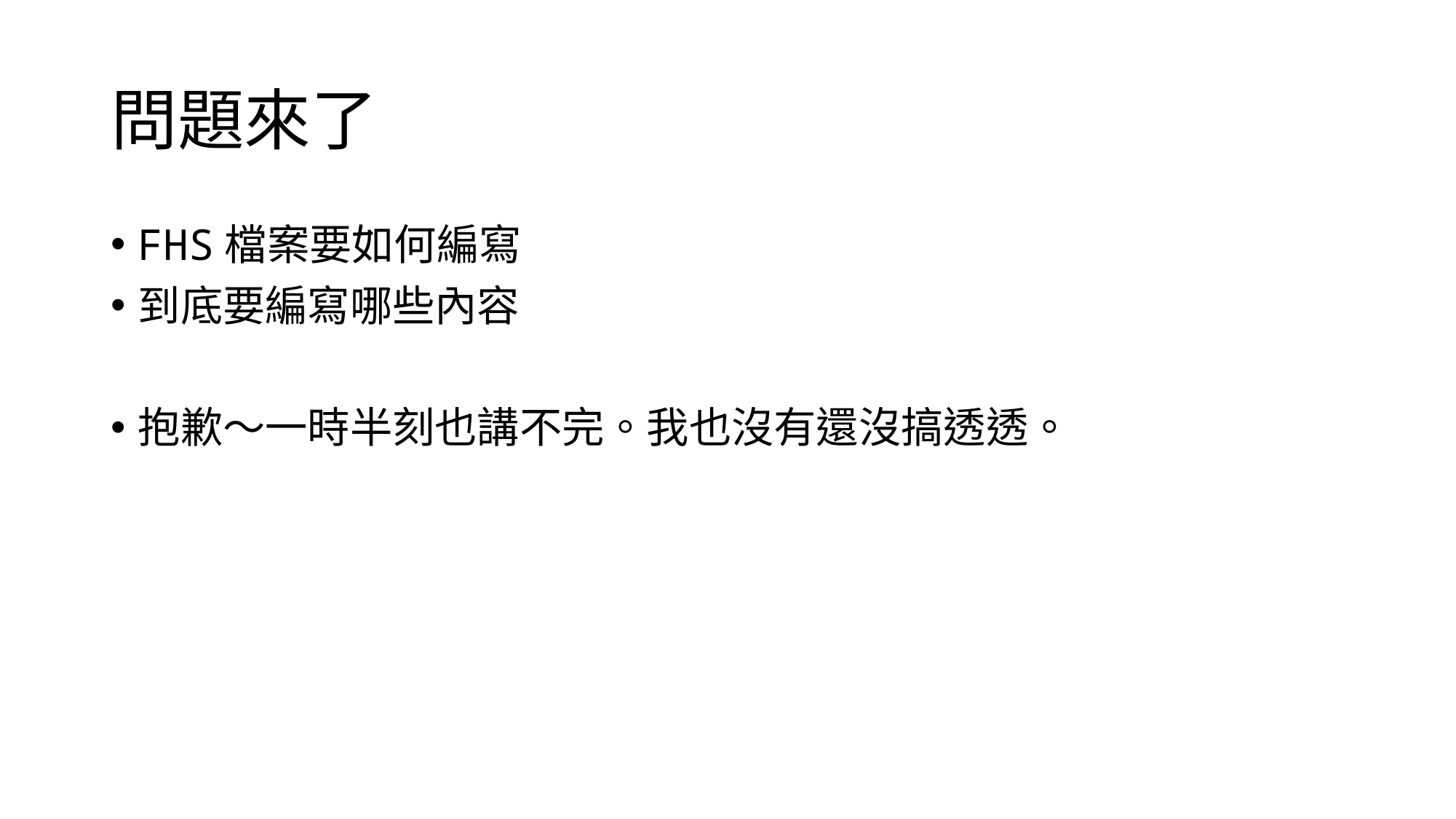

# 問題來了
FHS檔案要如何編寫
到底要編寫哪些內容

抱歉～一時半刻也講不完。我也沒有還沒搞透透。